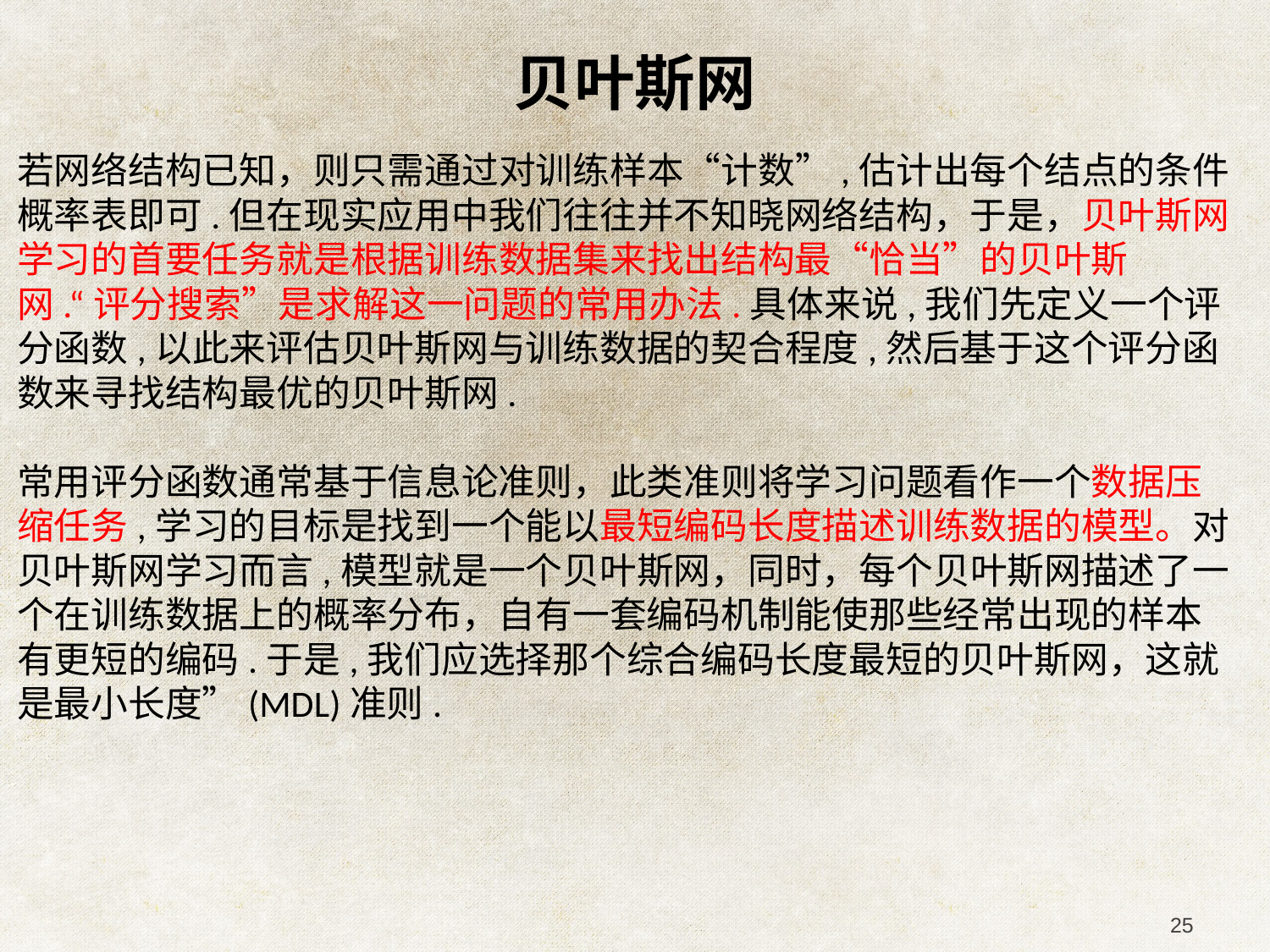

# 贝叶斯网
若网络结构已知，则只需通过对训练样本“计数”,估计出每个结点的条件概率表即可.但在现实应用中我们往往并不知晓网络结构，于是，贝叶斯网学习的首要任务就是根据训练数据集来找出结构最“恰当”的贝叶斯网.“评分搜索”是求解这一问题的常用办法.具体来说,我们先定义一个评分函数,以此来评估贝叶斯网与训练数据的契合程度,然后基于这个评分函数来寻找结构最优的贝叶斯网.

常用评分函数通常基于信息论准则，此类准则将学习问题看作一个数据压缩任务,学习的目标是找到一个能以最短编码长度描述训练数据的模型。对贝叶斯网学习而言,模型就是一个贝叶斯网，同时，每个贝叶斯网描述了一个在训练数据上的概率分布，自有一套编码机制能使那些经常出现的样本有更短的编码.于是,我们应选择那个综合编码长度最短的贝叶斯网，这就是最小长度”(MDL)准则.
25